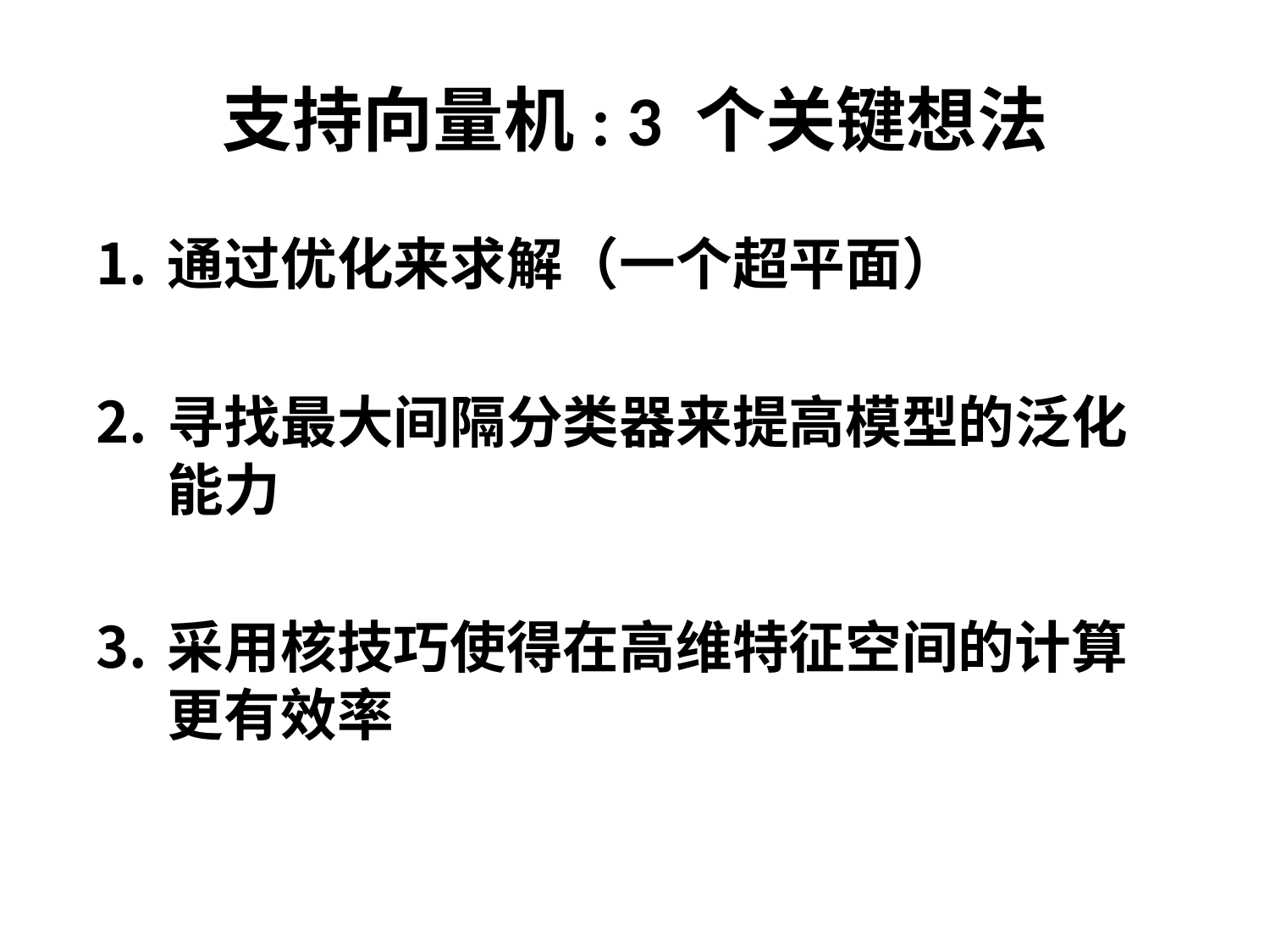

# 支持向量机: 3 个关键想法
通过优化来求解（一个超平面）

寻找最大间隔分类器来提高模型的泛化能力

采用核技巧使得在高维特征空间的计算更有效率
10